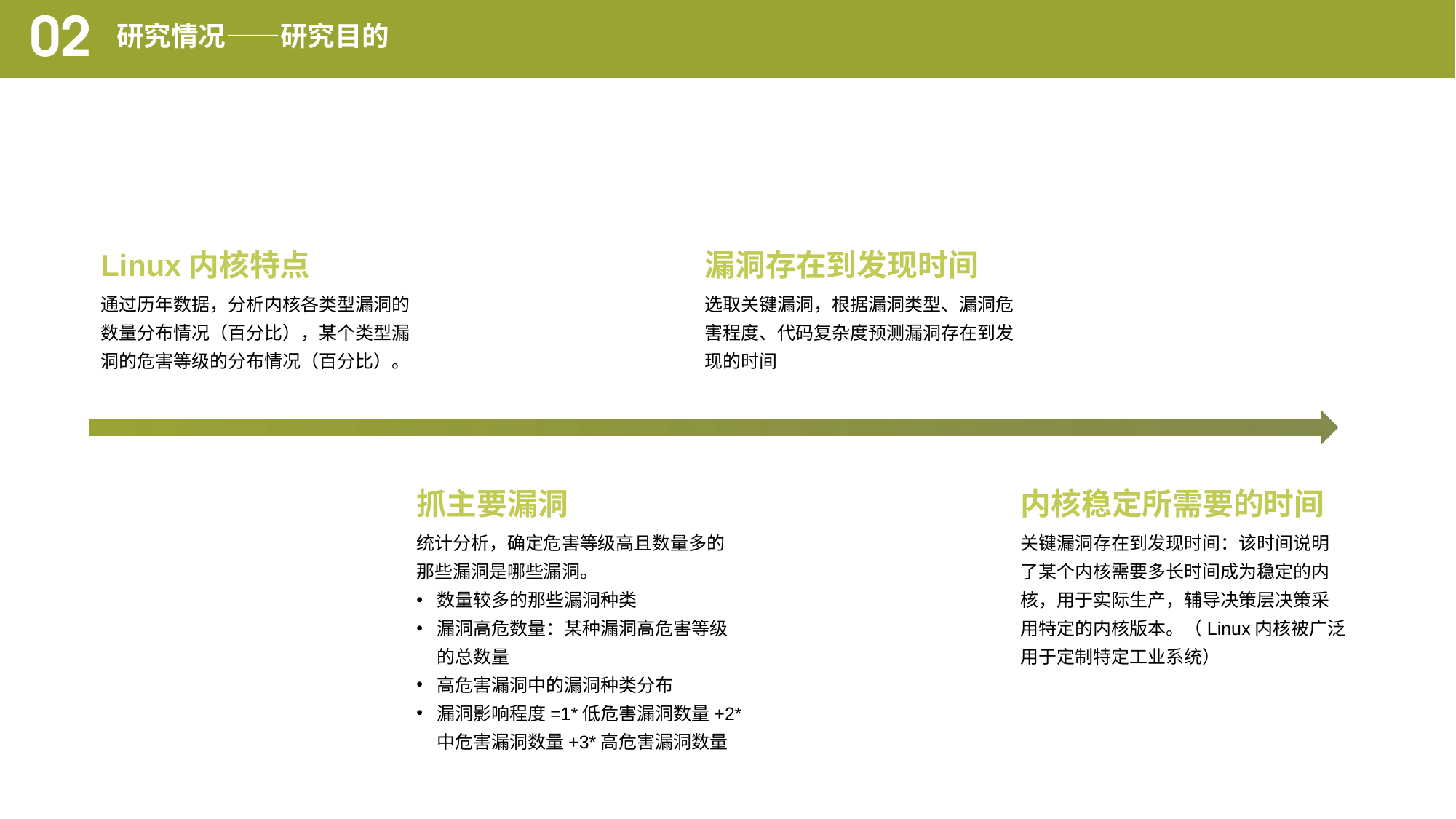

02
研究情况——研究目的
Linux内核特点
通过历年数据，分析内核各类型漏洞的数量分布情况（百分比），某个类型漏洞的危害等级的分布情况（百分比）。
漏洞存在到发现时间
选取关键漏洞，根据漏洞类型、漏洞危害程度、代码复杂度预测漏洞存在到发现的时间

抓主要漏洞
统计分析，确定危害等级高且数量多的那些漏洞是哪些漏洞。
数量较多的那些漏洞种类
漏洞高危数量：某种漏洞高危害等级的总数量
高危害漏洞中的漏洞种类分布
漏洞影响程度=1*低危害漏洞数量+2*中危害漏洞数量+3*高危害漏洞数量
内核稳定所需要的时间
关键漏洞存在到发现时间：该时间说明了某个内核需要多长时间成为稳定的内核，用于实际生产，辅导决策层决策采用特定的内核版本。（Linux内核被广泛用于定制特定工业系统）